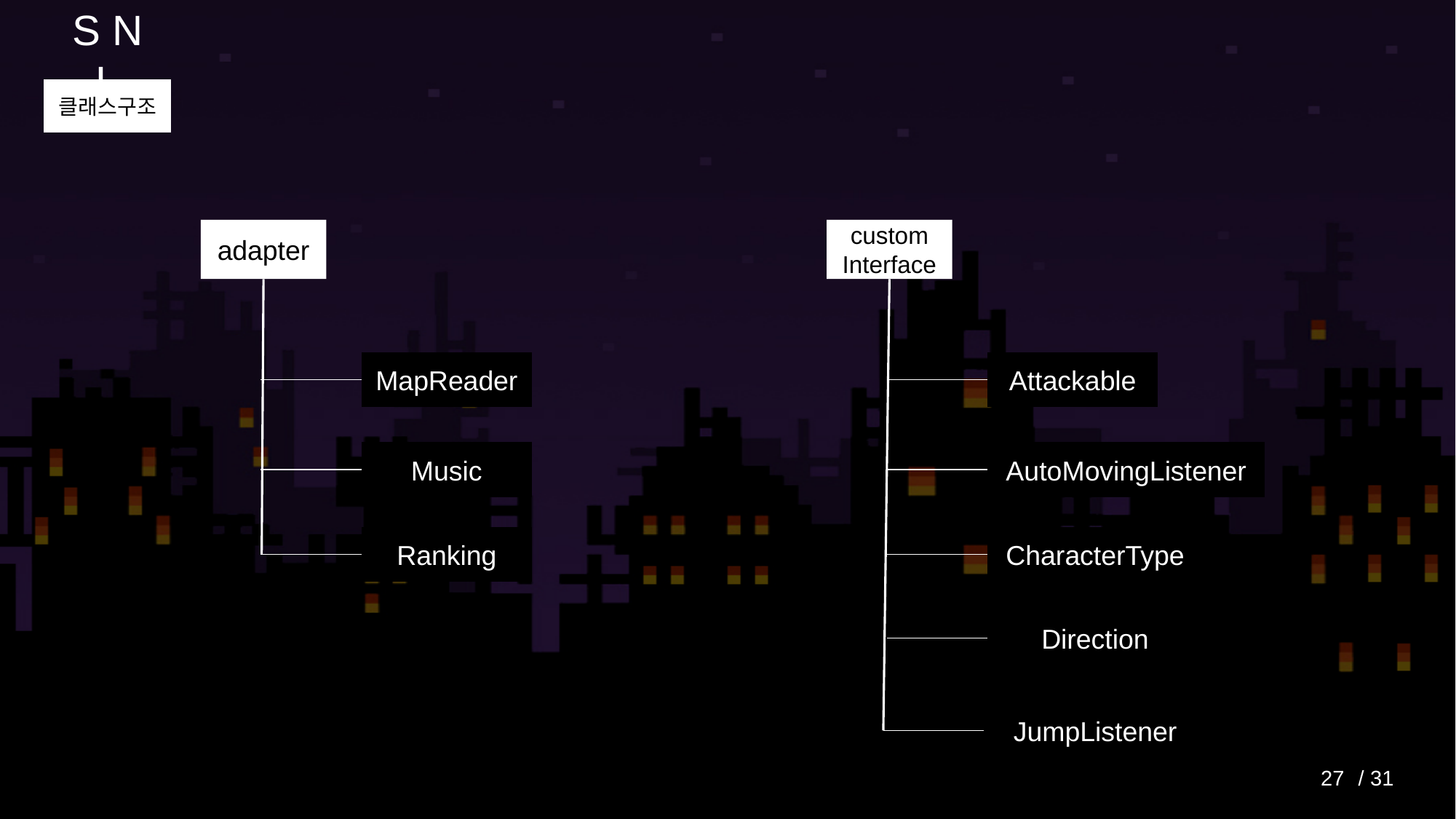

S N L
클래스구조
adapter
MapReader
Music
Ranking
custom
Interface
Attackable
AutoMovingListener
CharacterType
Direction
JumpListener
27